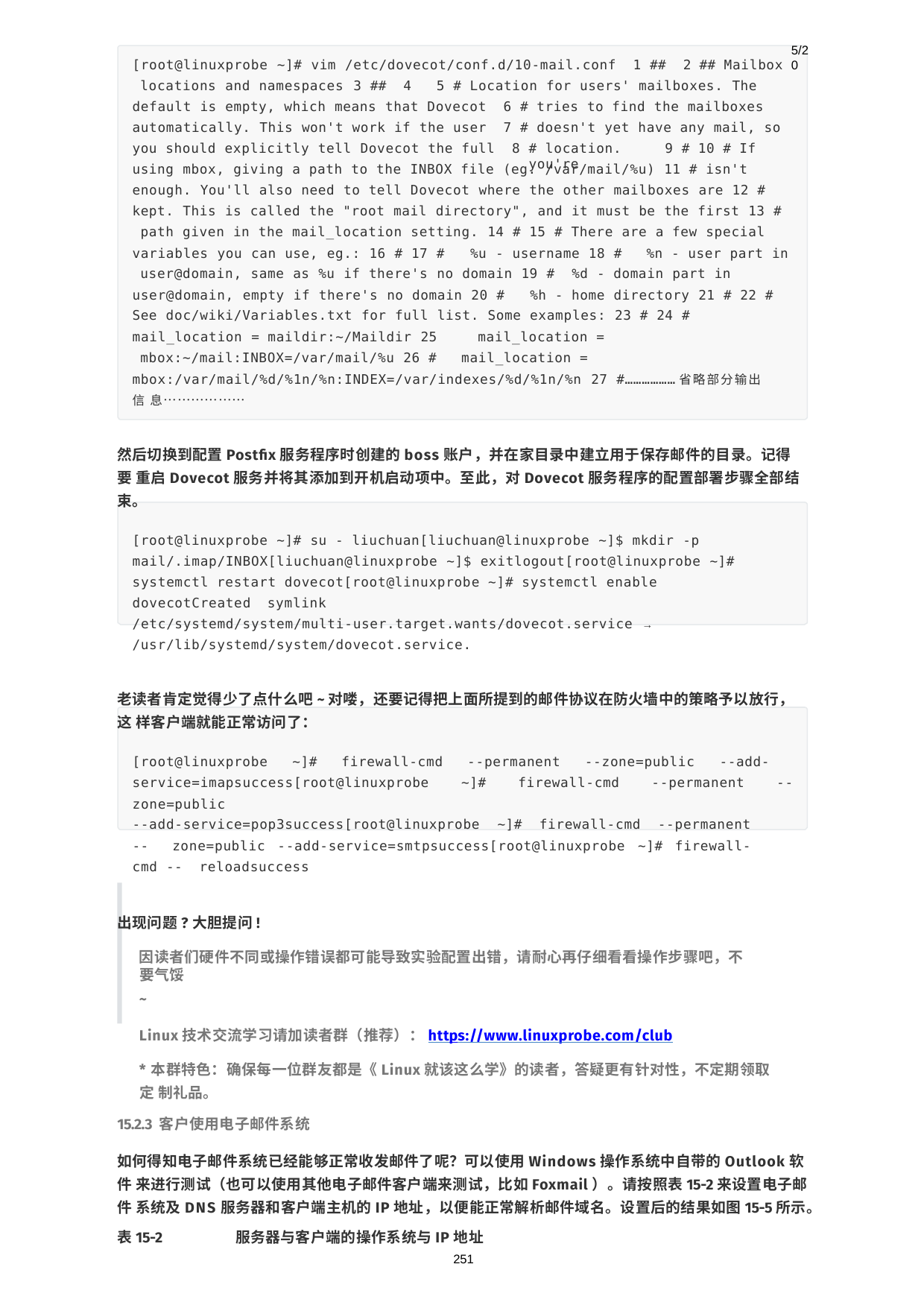

5/20

[root@linuxprobe ~]# vim /etc/dovecot/conf.d/10-mail.conf	1 ##	2 ## Mailbox  locations and namespaces	3 ##	4	5 # Location for users' mailboxes. The
default is empty, which means that Dovecot  automatically. This won't work if the user  you should explicitly tell Dovecot the full
# tries to find the mailboxes
# doesn't yet have any mail, so
# location.	9 # 10 # If you're
using mbox, giving a path to the INBOX file (eg. /var/mail/%u) 11 # isn't  enough. You'll also need to tell Dovecot where the other mailboxes are 12 #  kept. This is called the "root mail directory", and it must be the first 13 #  path given in the mail_location setting. 14 # 15 # There are a few special  variables you can use, eg.: 16 # 17 #	%u - username 18 #	%n - user part in  user@domain, same as %u if there's no domain 19 #	%d - domain part in  user@domain, empty if there's no domain 20 #	%h - home directory 21 # 22 #  See doc/wiki/Variables.txt for full list. Some examples: 23 # 24 #
mail_location = maildir:~/Maildir 25  mbox:~/mail:INBOX=/var/mail/%u 26 #
mail_location =  mail_location =
mbox:/var/mail/%d/%1n/%n:INDEX=/var/indexes/%d/%1n/%n 27 #………………省略部分输出信 息………………

然后切换到配置Postfix服务程序时创建的boss账户，并在家目录中建立用于保存邮件的目录。记得要 重启Dovecot服务并将其添加到开机启动项中。至此，对Dovecot服务程序的配置部署步骤全部结束。

[root@linuxprobe ~]# su - liuchuan[liuchuan@linuxprobe ~]$ mkdir -p  mail/.imap/INBOX[liuchuan@linuxprobe ~]$ exitlogout[root@linuxprobe ~]#  systemctl restart dovecot[root@linuxprobe ~]# systemctl enable	dovecotCreated  symlink /etc/systemd/system/multi-user.target.wants/dovecot.service →
/usr/lib/systemd/system/dovecot.service.

老读者肯定觉得少了点什么吧~对喽，还要记得把上面所提到的邮件协议在防火墙中的策略予以放行，这 样客户端就能正常访问了：

[root@linuxprobe ~]# firewall-cmd --permanent --zone=public --add-  service=imapsuccess[root@linuxprobe ~]# firewall-cmd --permanent --zone=public
--add-service=pop3success[root@linuxprobe ~]# firewall-cmd --permanent --  zone=public --add-service=smtpsuccess[root@linuxprobe ~]# firewall-cmd --  reloadsuccess

出现问题?大胆提问!
因读者们硬件不同或操作错误都可能导致实验配置出错，请耐心再仔细看看操作步骤吧，不要气馁
~

Linux技术交流学习请加读者群（推荐）：https://www.linuxprobe.com/club
*本群特色：确保每一位群友都是《Linux就该这么学》的读者，答疑更有针对性，不定期领取定 制礼品。

15.2.3 客户使用电子邮件系统
如何得知电子邮件系统已经能够正常收发邮件了呢？可以使用Windows操作系统中自带的Outlook软件 来进行测试（也可以使用其他电子邮件客户端来测试，比如Foxmail）。请按照表15-2来设置电子邮件 系统及DNS服务器和客户端主机的IP地址，以便能正常解析邮件域名。设置后的结果如图15-5所示。

表15-2	服务器与客户端的操作系统与IP地址

251